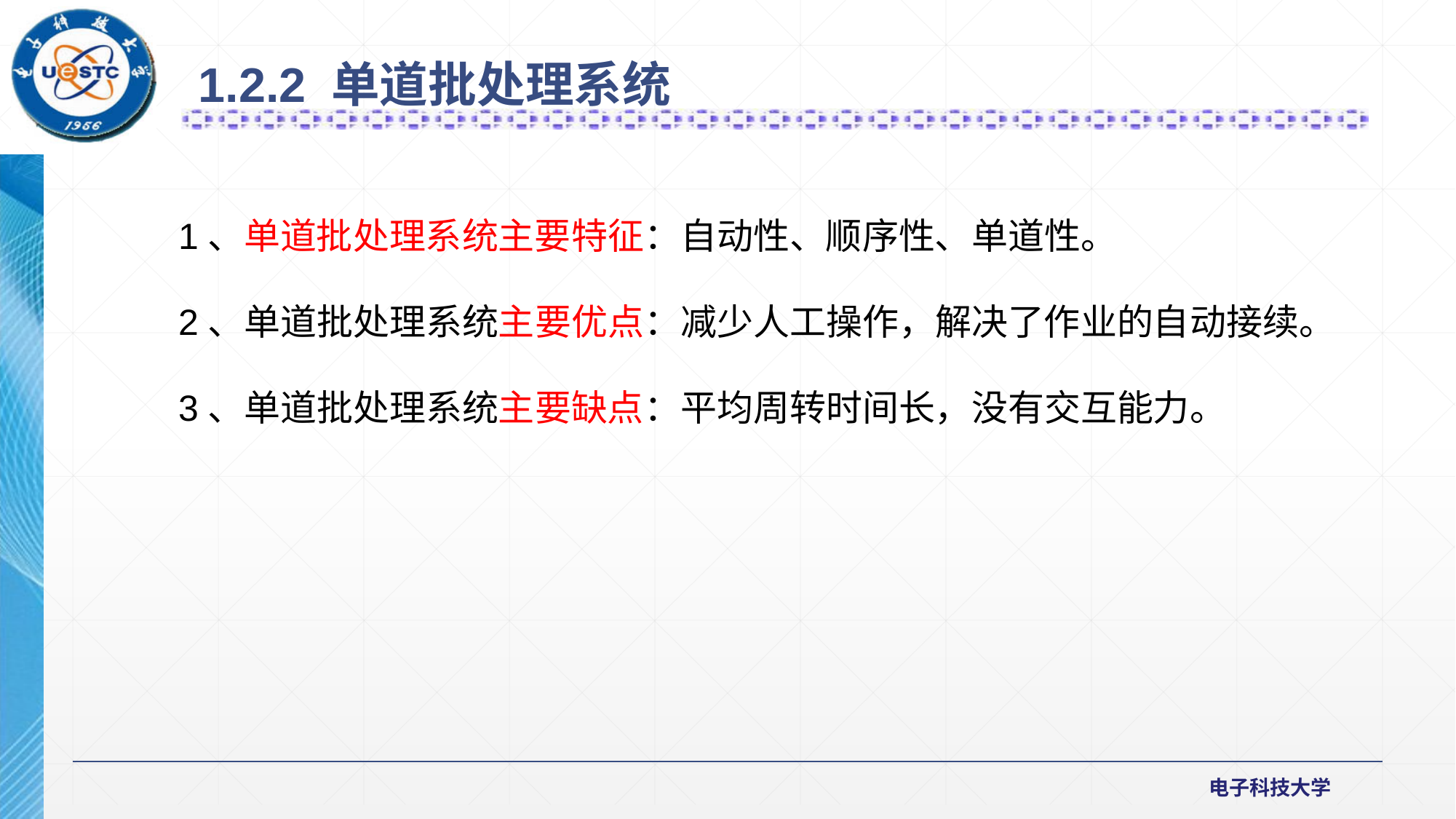

1.2.2 单道批处理系统
1、单道批处理系统主要特征：自动性、顺序性、单道性。
2、单道批处理系统主要优点：减少人工操作，解决了作业的自动接续。
3、单道批处理系统主要缺点：平均周转时间长，没有交互能力。